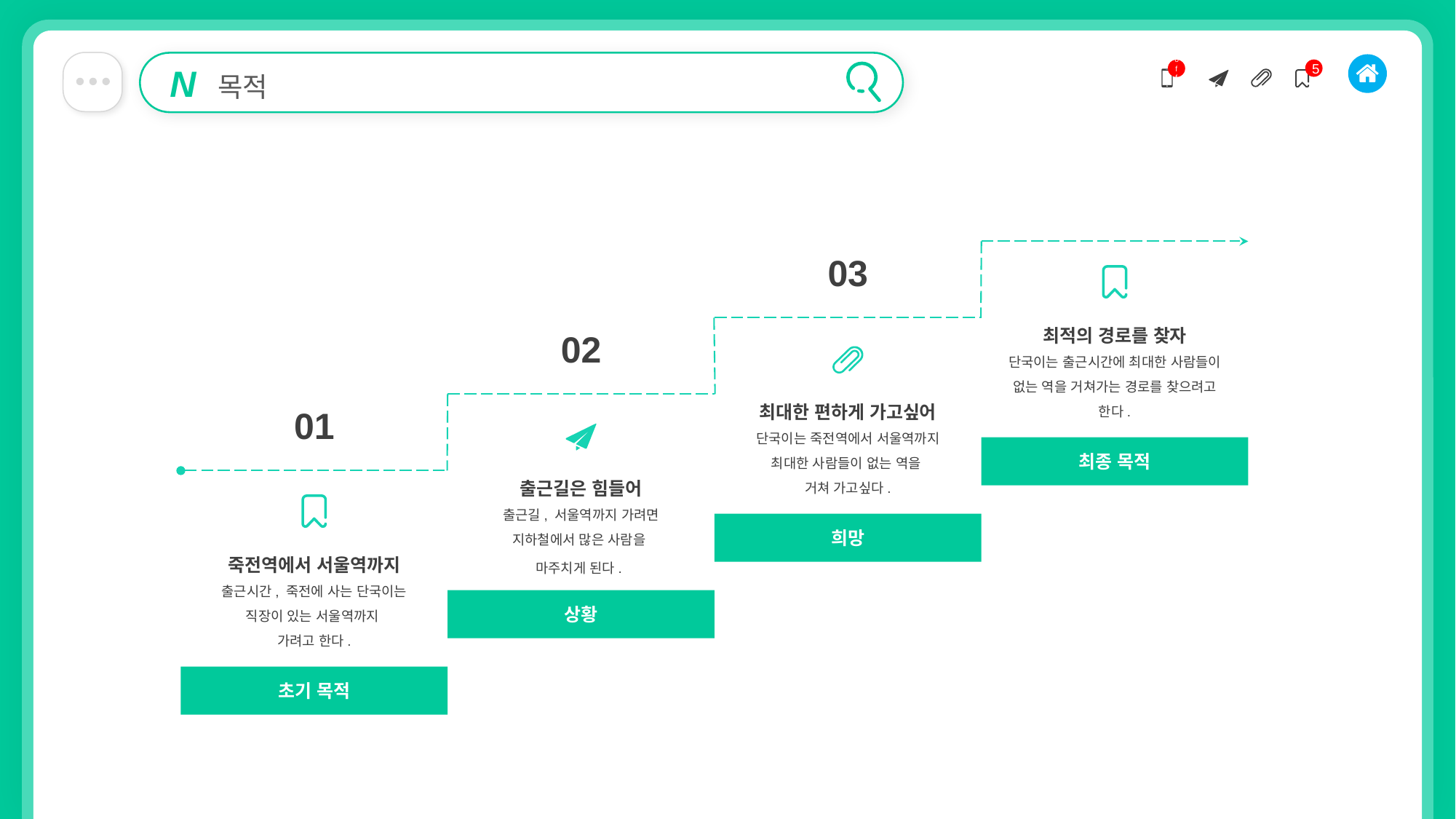

N  목적

5

off

03

최적의 경로를 찾자
단국이는 출근시간에 최대한 사람들이 없는 역을 거쳐가는 경로를 찾으려고 한다.

02

최대한 편하게 가고싶어
단국이는 죽전역에서 서울역까지 최대한 사람들이 없는 역을
거쳐 가고싶다.
01

최종 목적
출근길은 힘들어
출근길, 서울역까지 가려면
지하철에서 많은 사람을
마주치게 된다.

희망
죽전역에서 서울역까지
출근시간, 죽전에 사는 단국이는
직장이 있는 서울역까지
가려고 한다.
상황
초기 목적